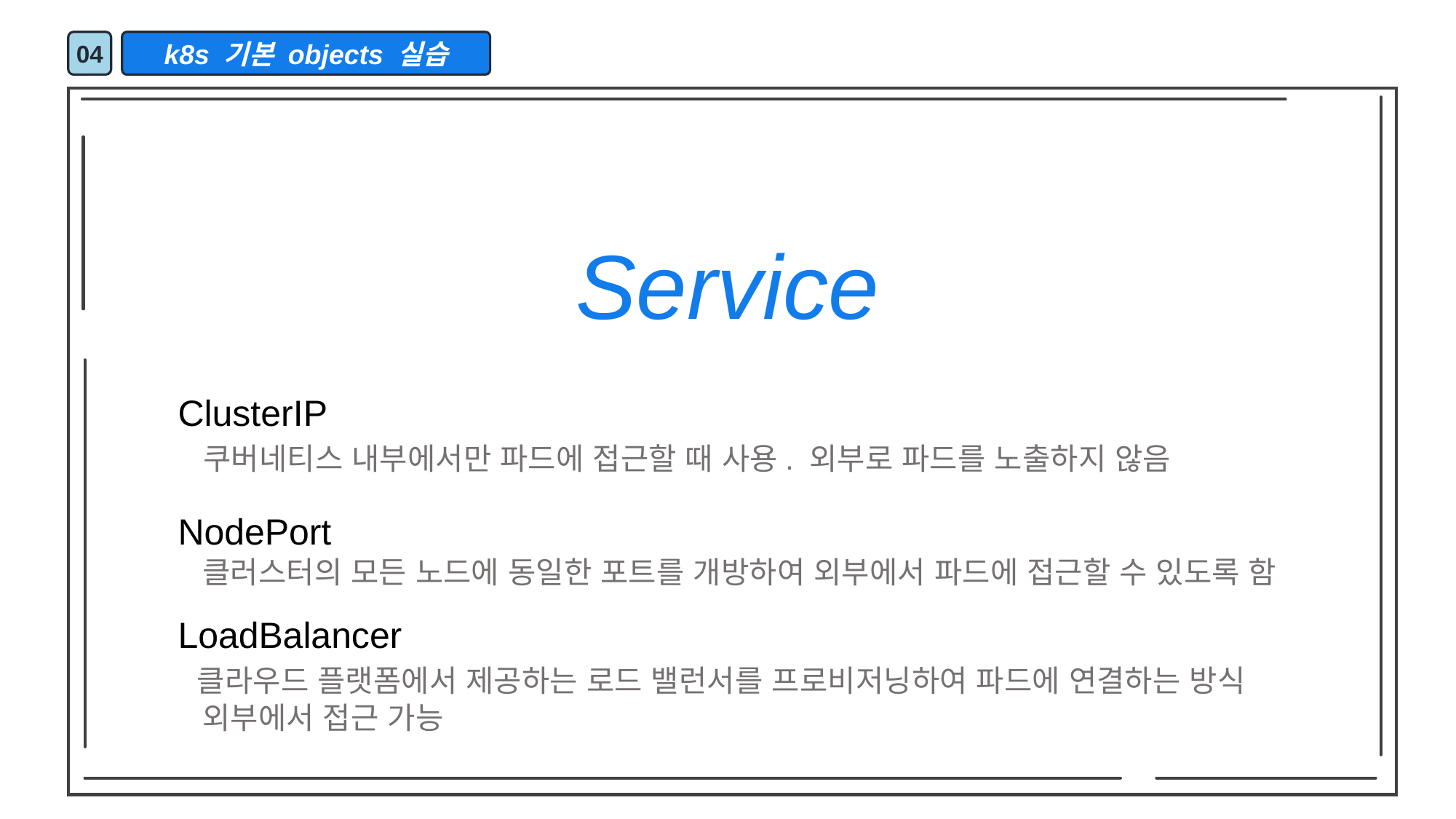

04
k8s 기본 objects 실습

Service
ClusterIP
  쿠버네티스 내부에서만 파드에 접근할 때 사용. 외부로 파드를 노출하지 않음
NodePort
  클러스터의 모든 노드에 동일한 포트를 개방하여 외부에서 파드에 접근할 수 있도록 함
LoadBalancer
 클라우드 플랫폼에서 제공하는 로드 밸런서를 프로비저닝하여 파드에 연결하는 방식
  외부에서 접근 가능